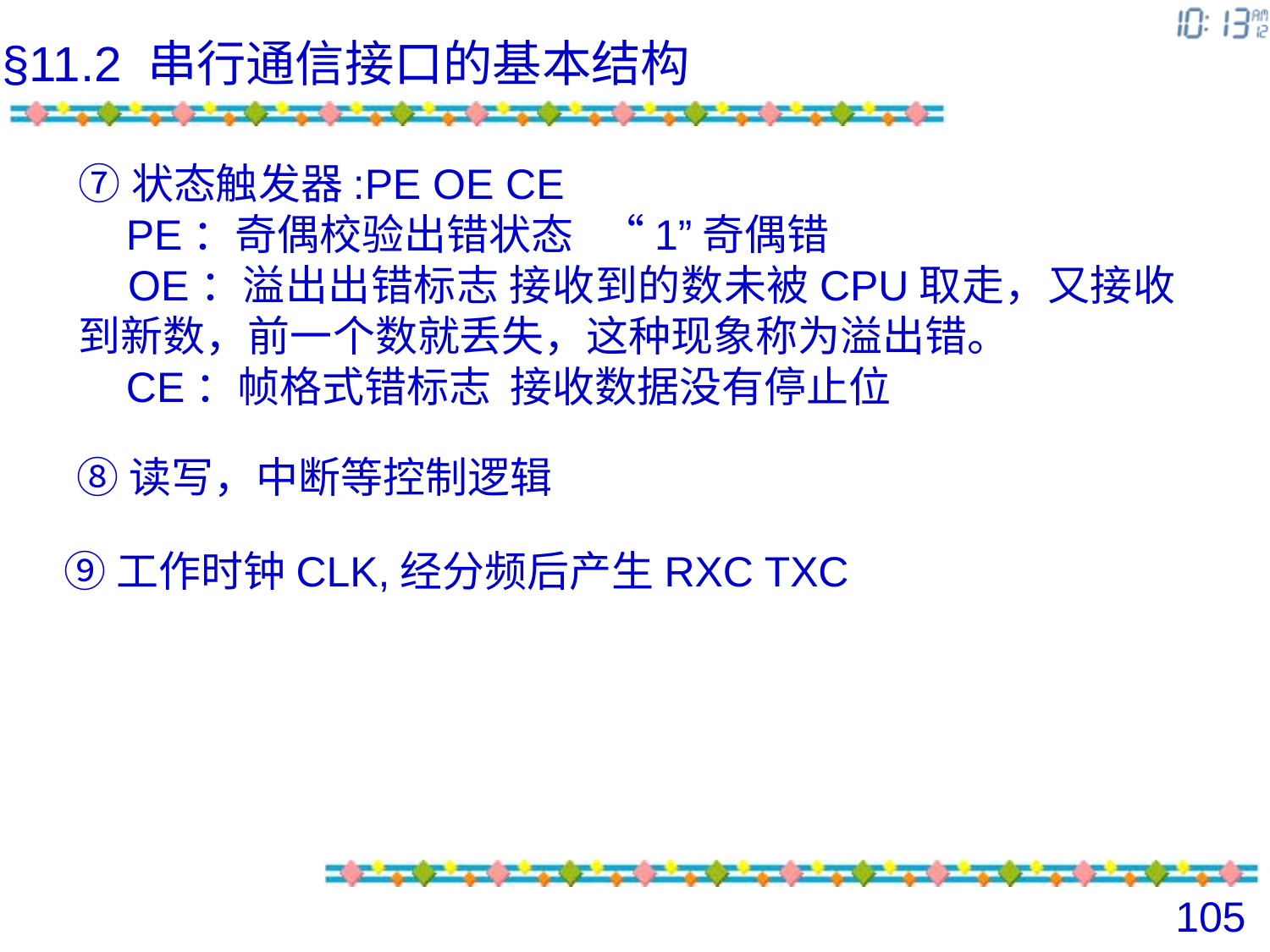

§11.2 串行通信接口的基本结构
⑦状态触发器:PE OE CE
    PE：奇偶校验出错状态   “1”奇偶错
    OE：溢出出错标志 接收到的数未被CPU取走，又接收到新数，前一个数就丢失，这种现象称为溢出错。
    CE：帧格式错标志  接收数据没有停止位
⑧读写，中断等控制逻辑
⑨工作时钟CLK,经分频后产生RXC TXC